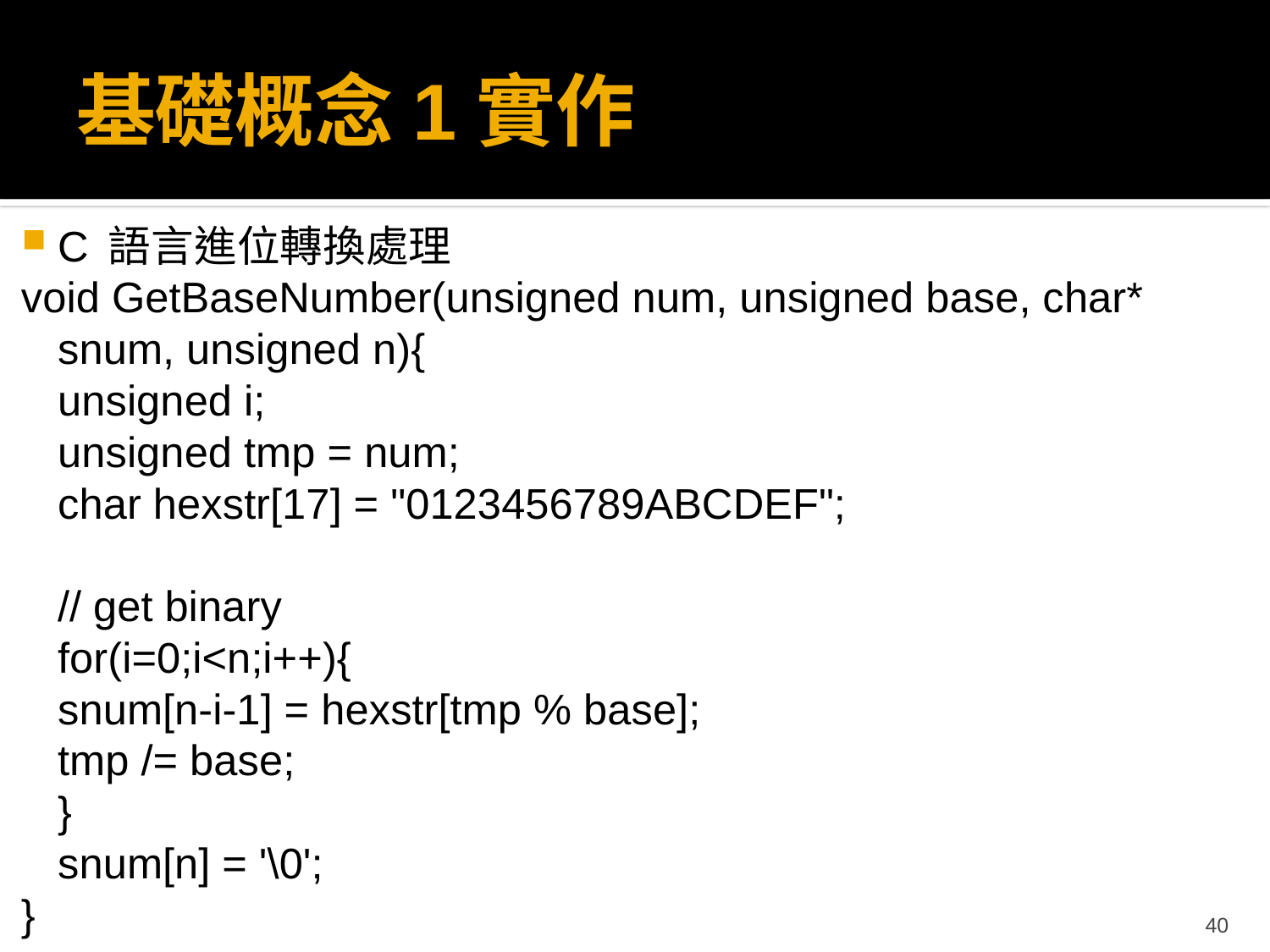

# 基礎概念1實作
C 語言進位轉換處理
void GetBaseNumber(unsigned num, unsigned base, char* snum, unsigned n){
	unsigned i;
	unsigned tmp = num;
	char hexstr[17] = "0123456789ABCDEF";

	// get binary
	for(i=0;i<n;i++){
		snum[n-i-1] = hexstr[tmp % base];
		tmp /= base;
	}
	snum[n] = '\0';
}
40